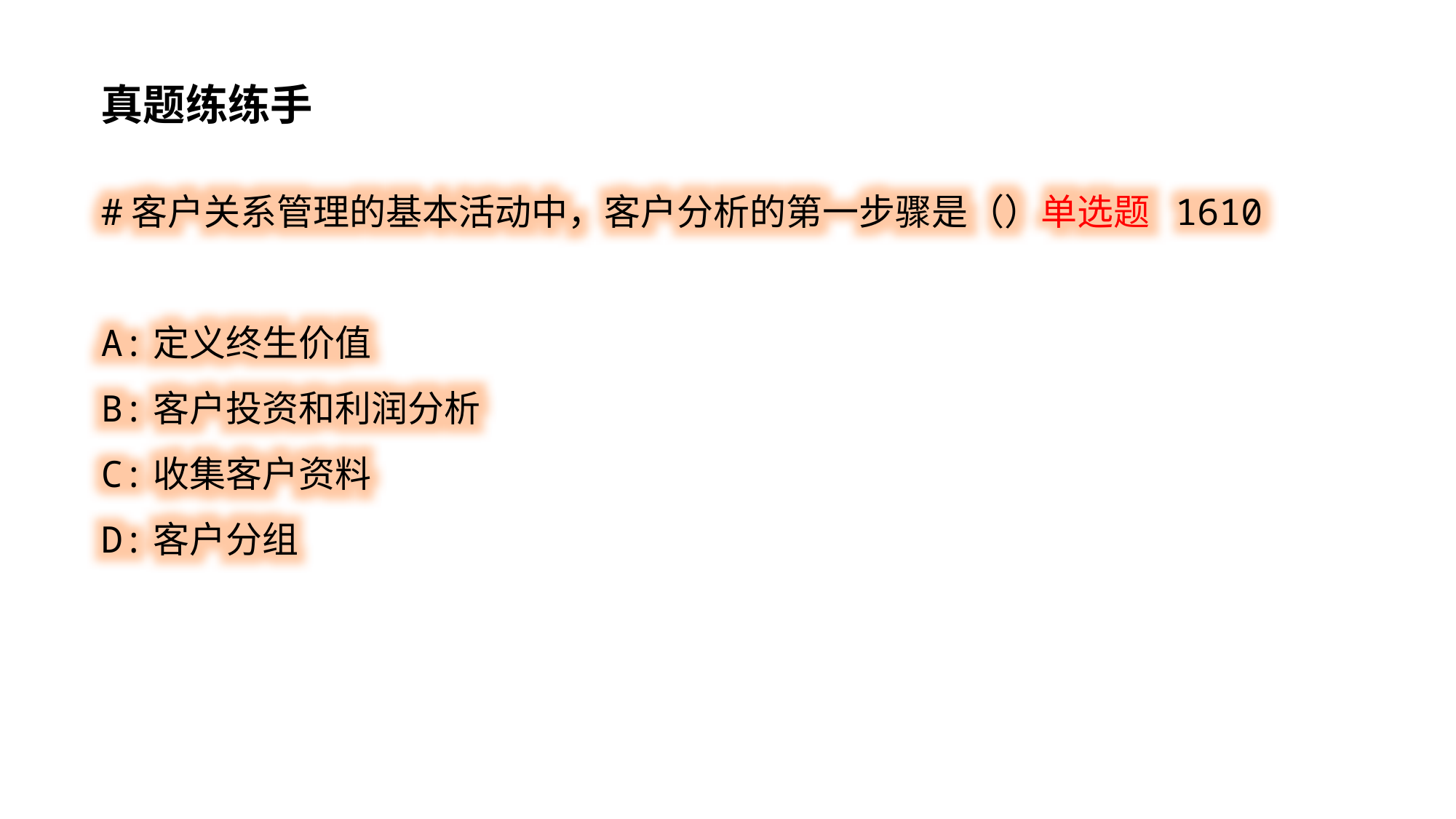

真题练练手
#客户关系管理的基本活动中，客户分析的第一步骤是（）单选题  1610

A:定义终生价值
B:客户投资和利润分析
C:收集客户资料
D:客户分组